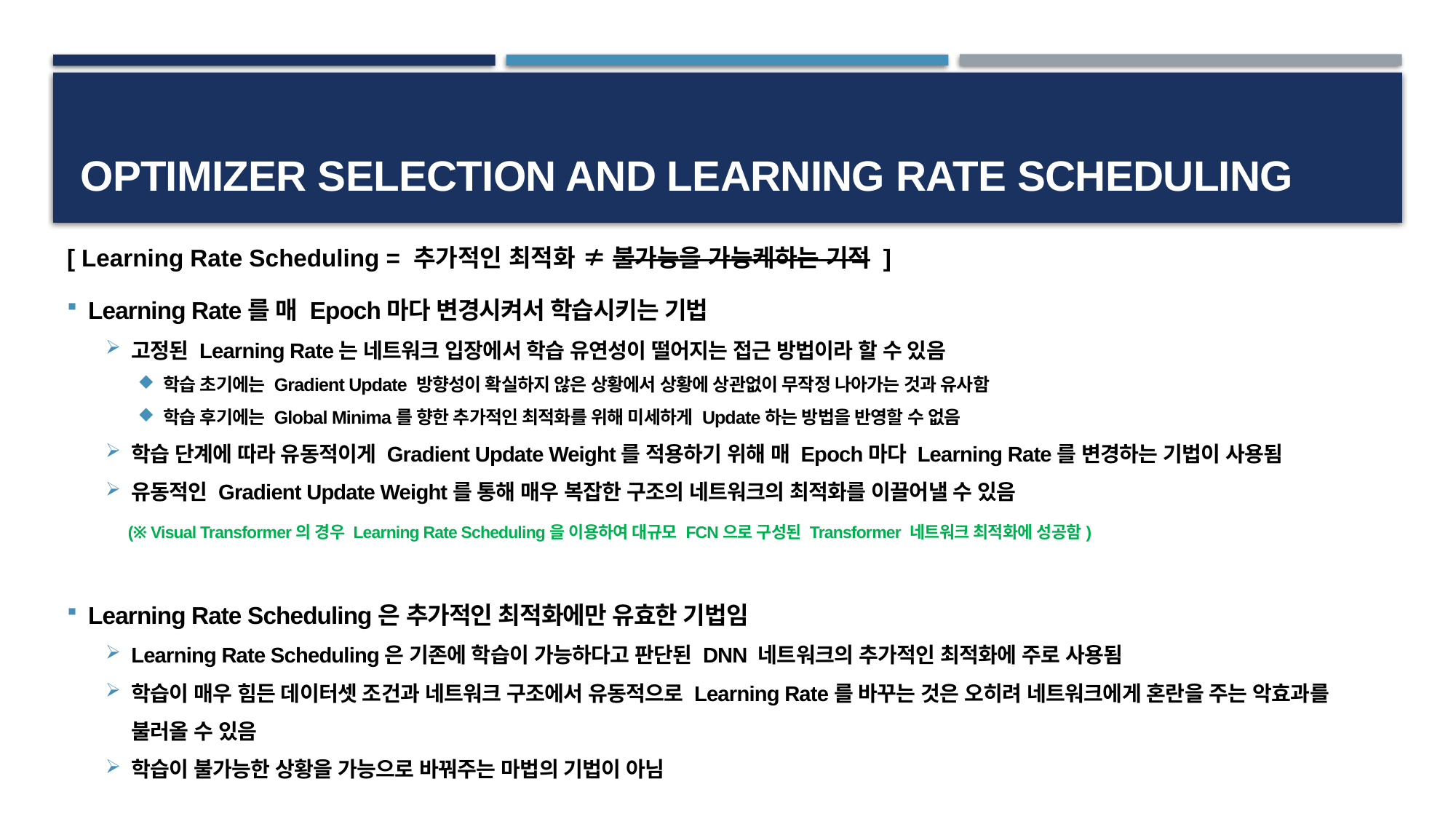

# Optimizer Selection and Learning Rate Scheduling
[ Learning Rate Scheduling = 추가적인 최적화 ≠ 불가능을 가능케하는 기적 ]
Learning Rate를 매 Epoch마다 변경시켜서 학습시키는 기법
고정된 Learning Rate는 네트워크 입장에서 학습 유연성이 떨어지는 접근 방법이라 할 수 있음
학습 초기에는 Gradient Update 방향성이 확실하지 않은 상황에서 상황에 상관없이 무작정 나아가는 것과 유사함
학습 후기에는 Global Minima를 향한 추가적인 최적화를 위해 미세하게 Update하는 방법을 반영할 수 없음
학습 단계에 따라 유동적이게 Gradient Update Weight를 적용하기 위해 매 Epoch마다 Learning Rate를 변경하는 기법이 사용됨
유동적인 Gradient Update Weight를 통해 매우 복잡한 구조의 네트워크의 최적화를 이끌어낼 수 있음
    (※ Visual Transformer의 경우 Learning Rate Scheduling을 이용하여 대규모 FCN으로 구성된 Transformer 네트워크 최적화에 성공함)

Learning Rate Scheduling은 추가적인 최적화에만 유효한 기법임
Learning Rate Scheduling은 기존에 학습이 가능하다고 판단된 DNN 네트워크의 추가적인 최적화에 주로 사용됨
학습이 매우 힘든 데이터셋 조건과 네트워크 구조에서 유동적으로 Learning Rate를 바꾸는 것은 오히려 네트워크에게 혼란을 주는 악효과를 불러올 수 있음
학습이 불가능한 상황을 가능으로 바꿔주는 마법의 기법이 아님